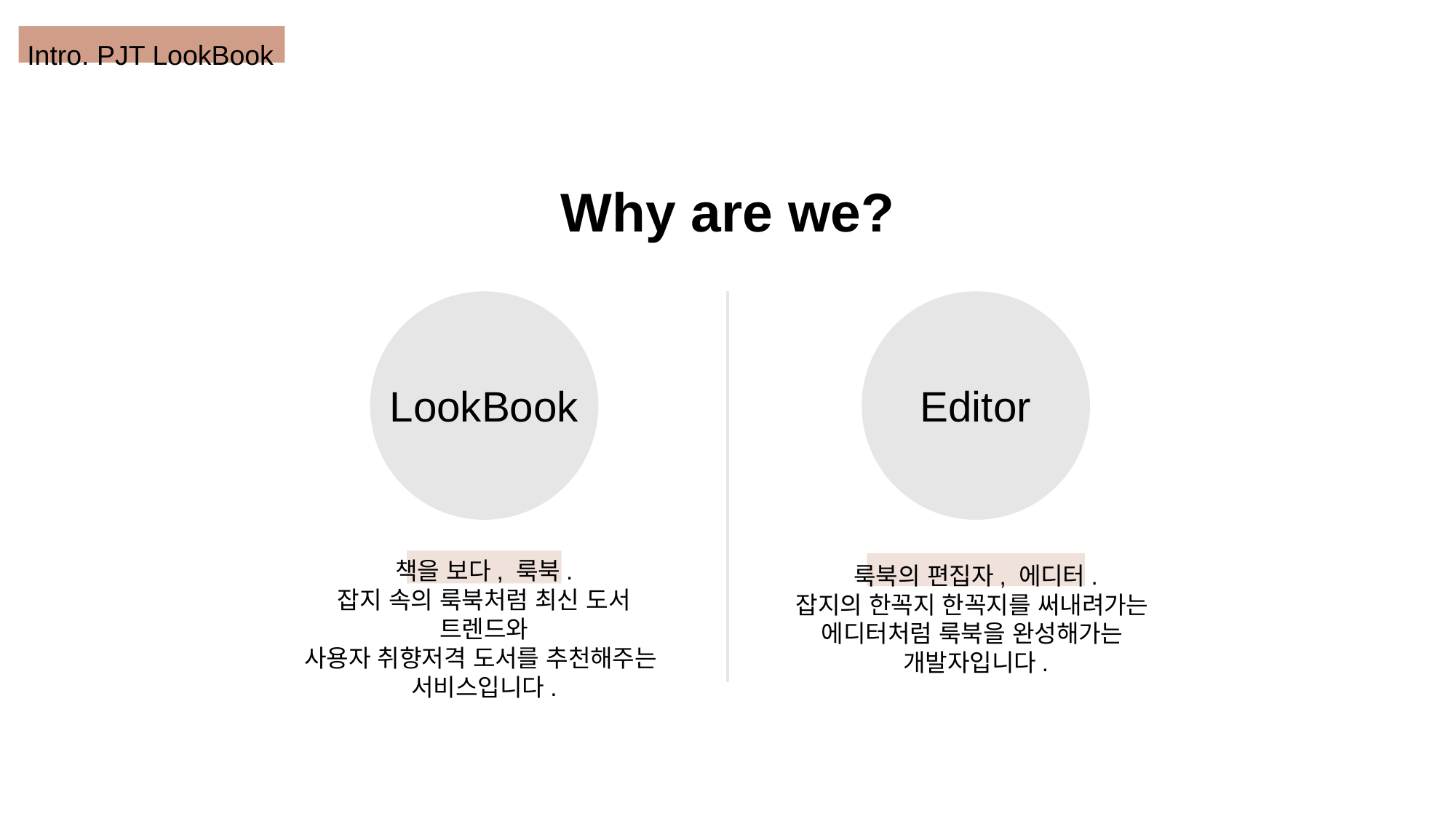

Intro. PJT LookBook

Why are we?

LookBook
Editor
책을 보다, 룩북.
잡지 속의 룩북처럼 최신 도서 트렌드와
사용자 취향저격 도서를 추천해주는
서비스입니다.

룩북의 편집자, 에디터.
잡지의 한꼭지 한꼭지를 써내려가는
에디터처럼 룩북을 완성해가는
개발자입니다.